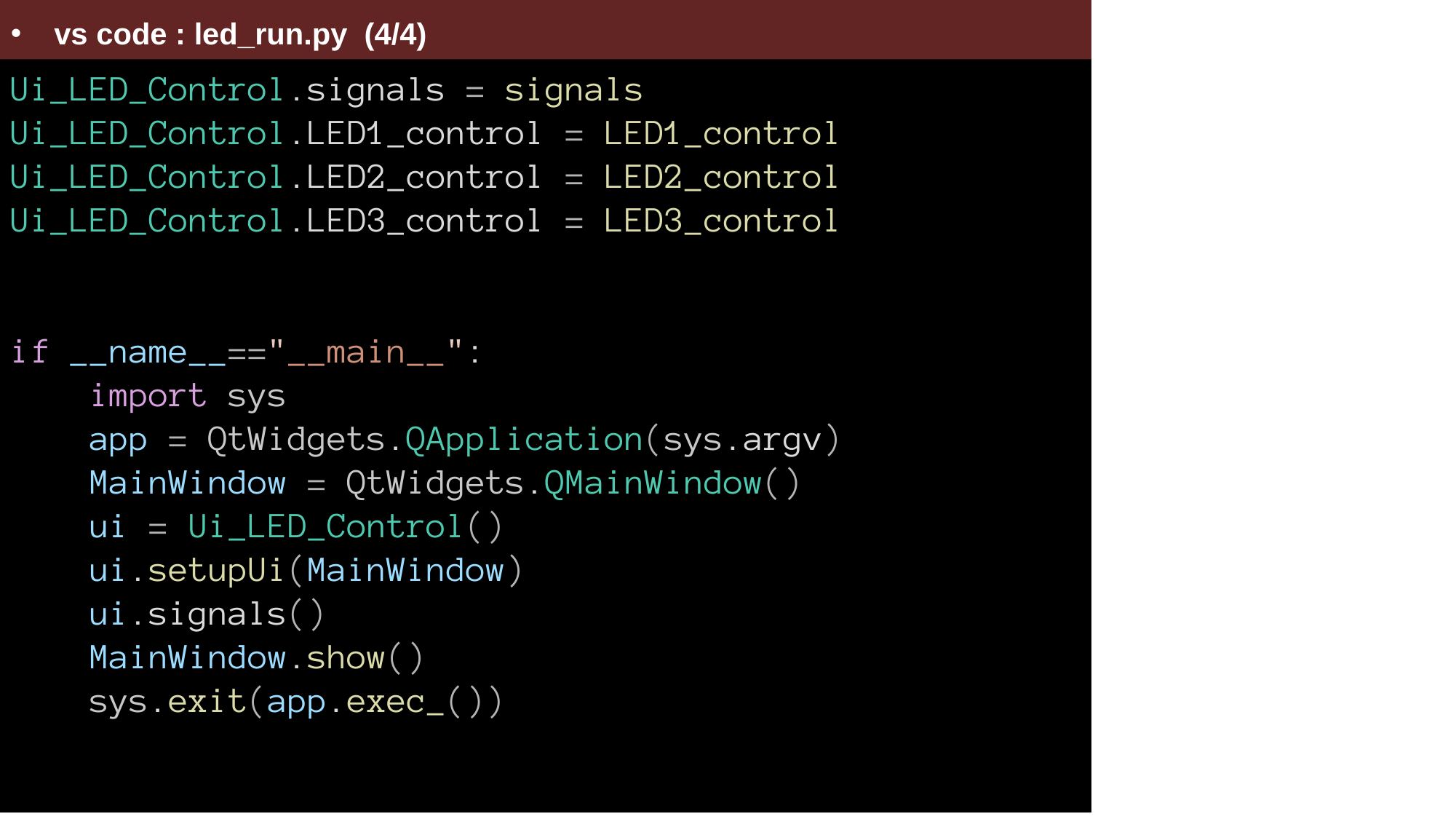

vs code : led_run.py  (4/4)
USART 통신  : Quiz – Python Code (uart-1.py)
Ui_LED_Control.signals = signals
Ui_LED_Control.LED1_control = LED1_control
Ui_LED_Control.LED2_control = LED2_control
Ui_LED_Control.LED3_control = LED3_control
if __name__=="__main__":
    import sys
    app = QtWidgets.QApplication(sys.argv)
    MainWindow = QtWidgets.QMainWindow()
    ui = Ui_LED_Control()
    ui.setupUi(MainWindow)
    ui.signals()
    MainWindow.show()
    sys.exit(app.exec_())